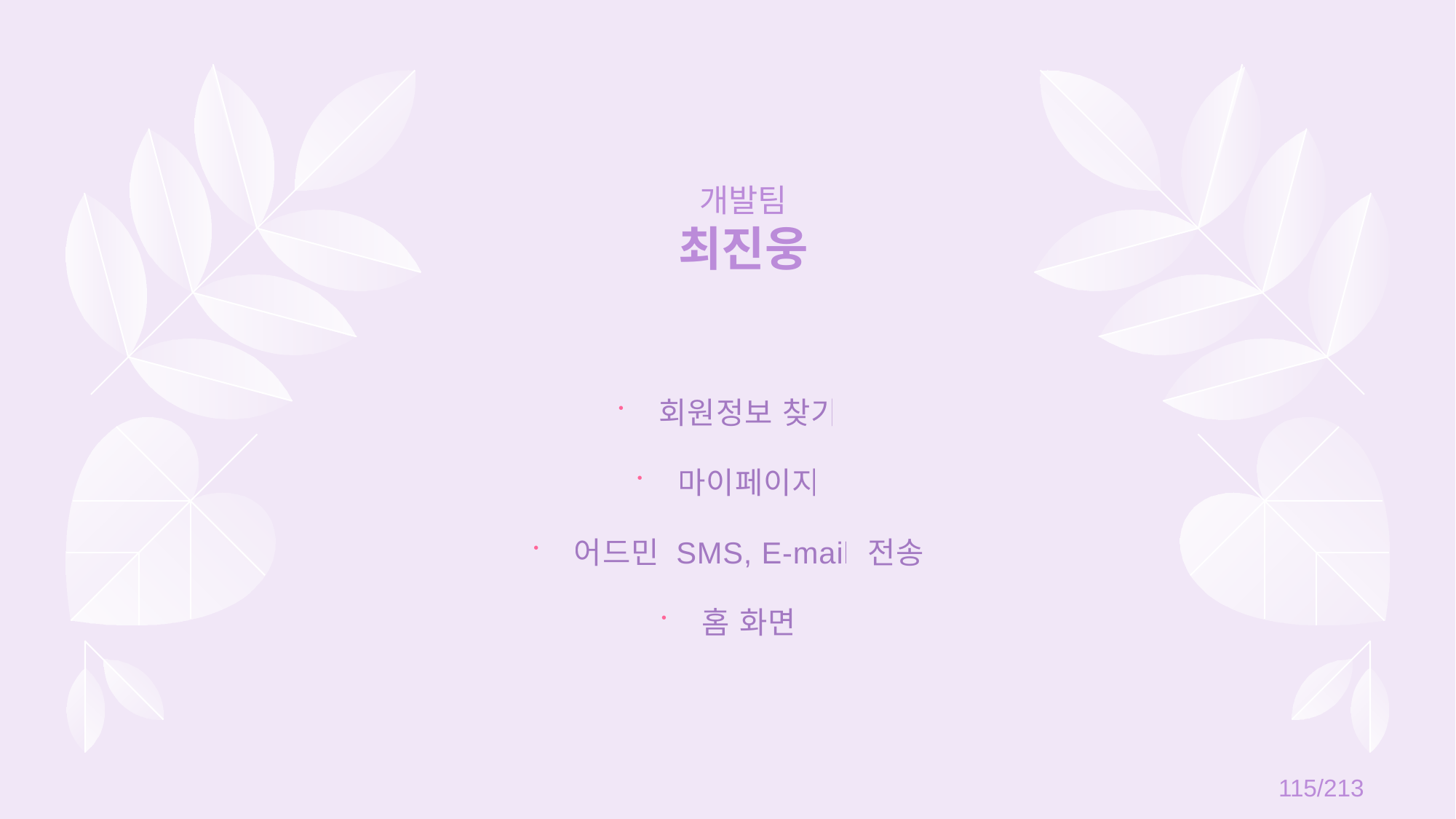

개발팀
최진웅

회원정보 찾기
마이페이지
어드민 SMS, E-mail 전송
홈 화면